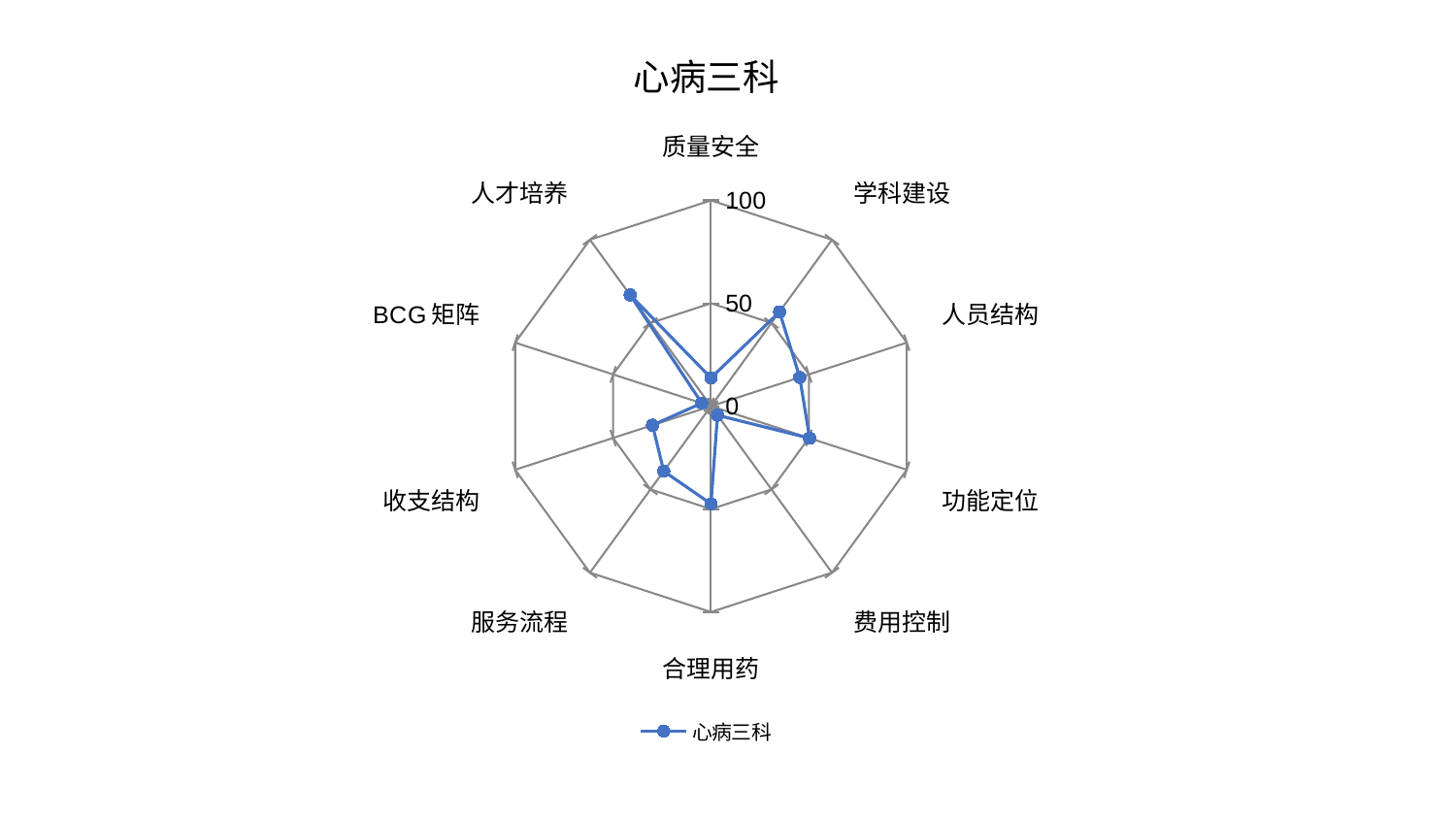

### Chart: 心病三科

| Category | 心病三科 |
|---|---|
| 质量安全 | 13.734933724685337 |
| 学科建设 | 56.651853583063605 |
| 人员结构 | 45.34491023883906 |
| 功能定位 | 50.382573517506835 |
| 费用控制 | 5.43778037573704 |
| 合理用药 | 47.43980554658921 |
| 服务流程 | 39.06826693960927 |
| 收支结构 | 29.881587451747954 |
| BCG矩阵 | 4.704736095123114 |
| 人才培养 | 66.79668480856105 |
144